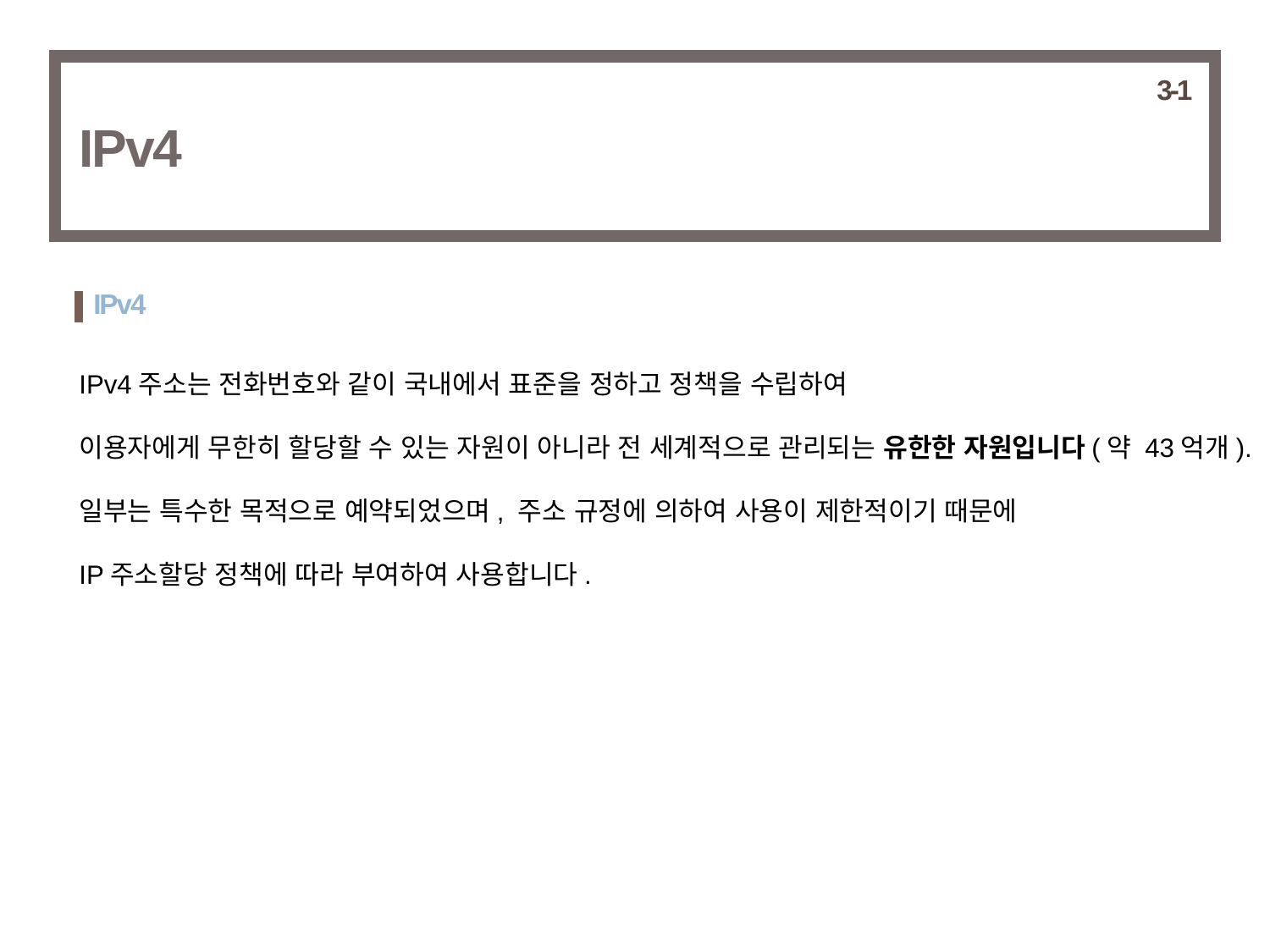

3-1
IPv4
IPv4
IPv4주소는 전화번호와 같이 국내에서 표준을 정하고 정책을 수립하여
이용자에게 무한히 할당할 수 있는 자원이 아니라 전 세계적으로 관리되는 유한한 자원입니다(약 43억개).
일부는 특수한 목적으로 예약되었으며, 주소 규정에 의하여 사용이 제한적이기 때문에
IP주소할당 정책에 따라 부여하여 사용합니다.